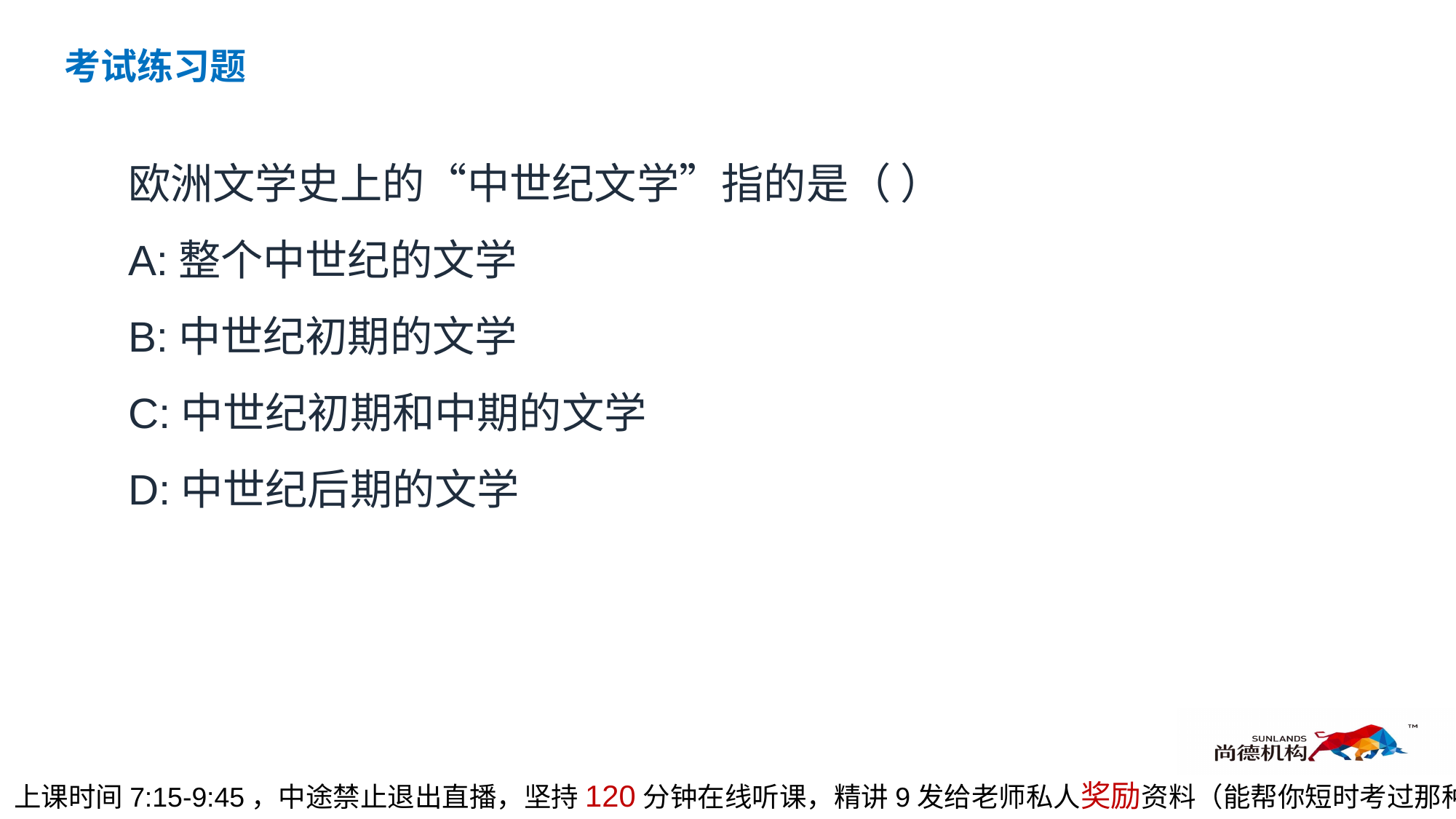

考试练习题
欧洲文学史上的“中世纪文学”指的是（ ）
A:整个中世纪的文学
B:中世纪初期的文学
C:中世纪初期和中期的文学
D:中世纪后期的文学